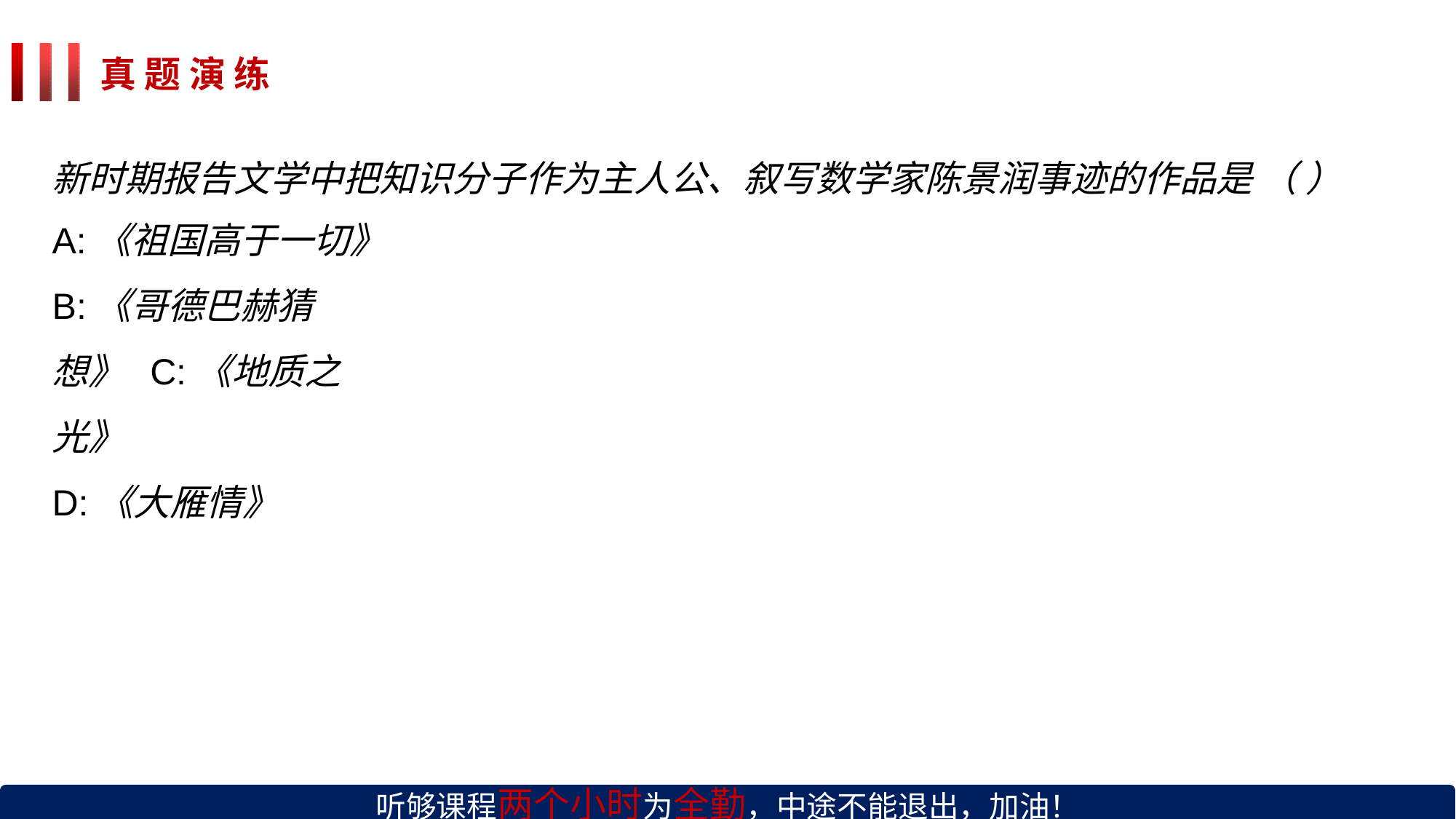

# 真 题 演 练
新时期报告文学中把知识分子作为主人公、叙写数学家陈景润事迹的作品是 （ ）
A:《祖国高于一切》
B:《哥德巴赫猜想》  C:《地质之光》
D:《大雁情》
85

听够课程两个小时为全勤，中途不能退出，加油！